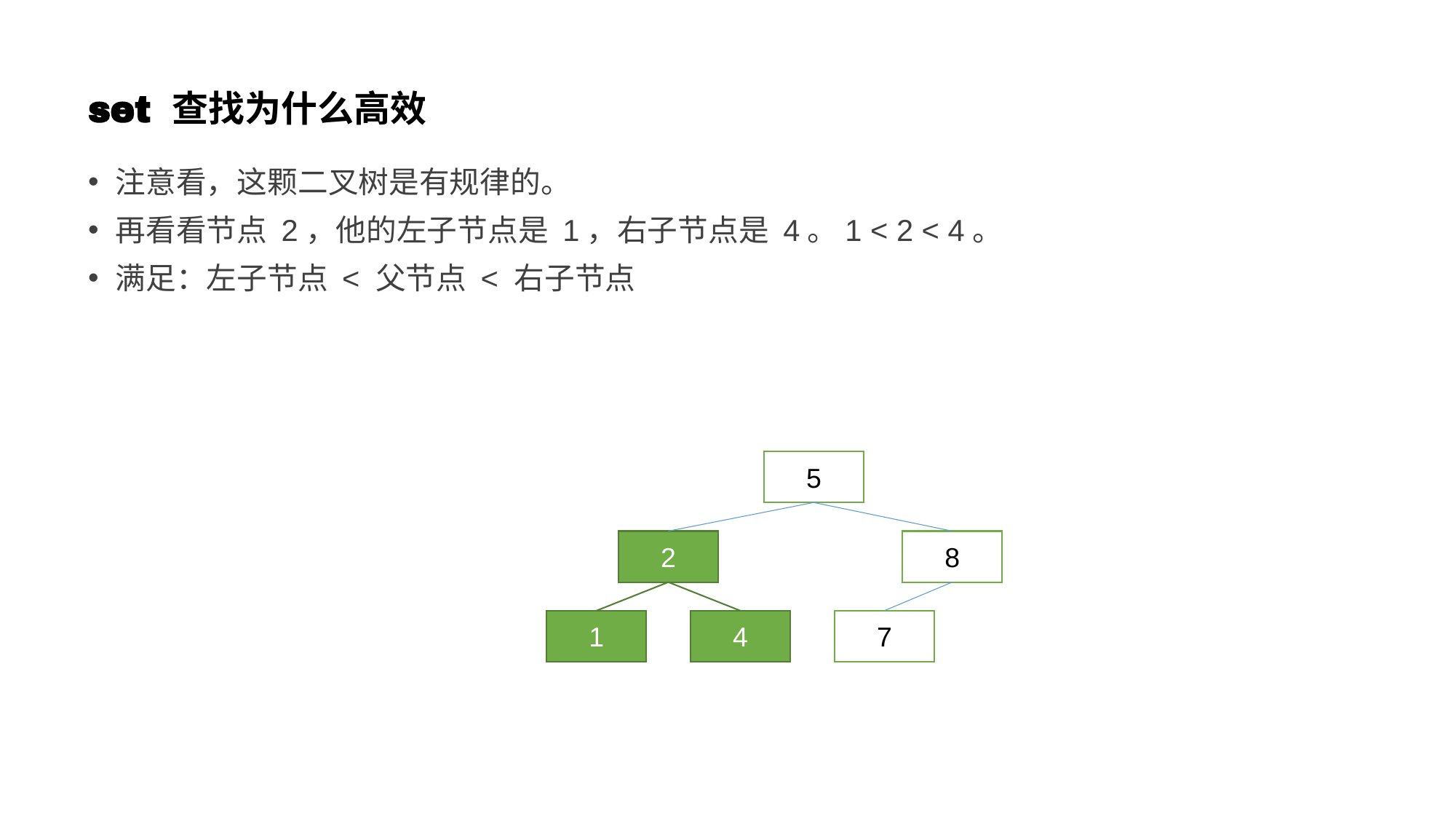

# set 查找为什么高效
注意看，这颗二叉树是有规律的。
再看看节点 2，他的左子节点是 1，右子节点是 4。1 < 2 < 4。
满足：左子节点 < 父节点 < 右子节点
5
2
8
1
4
7